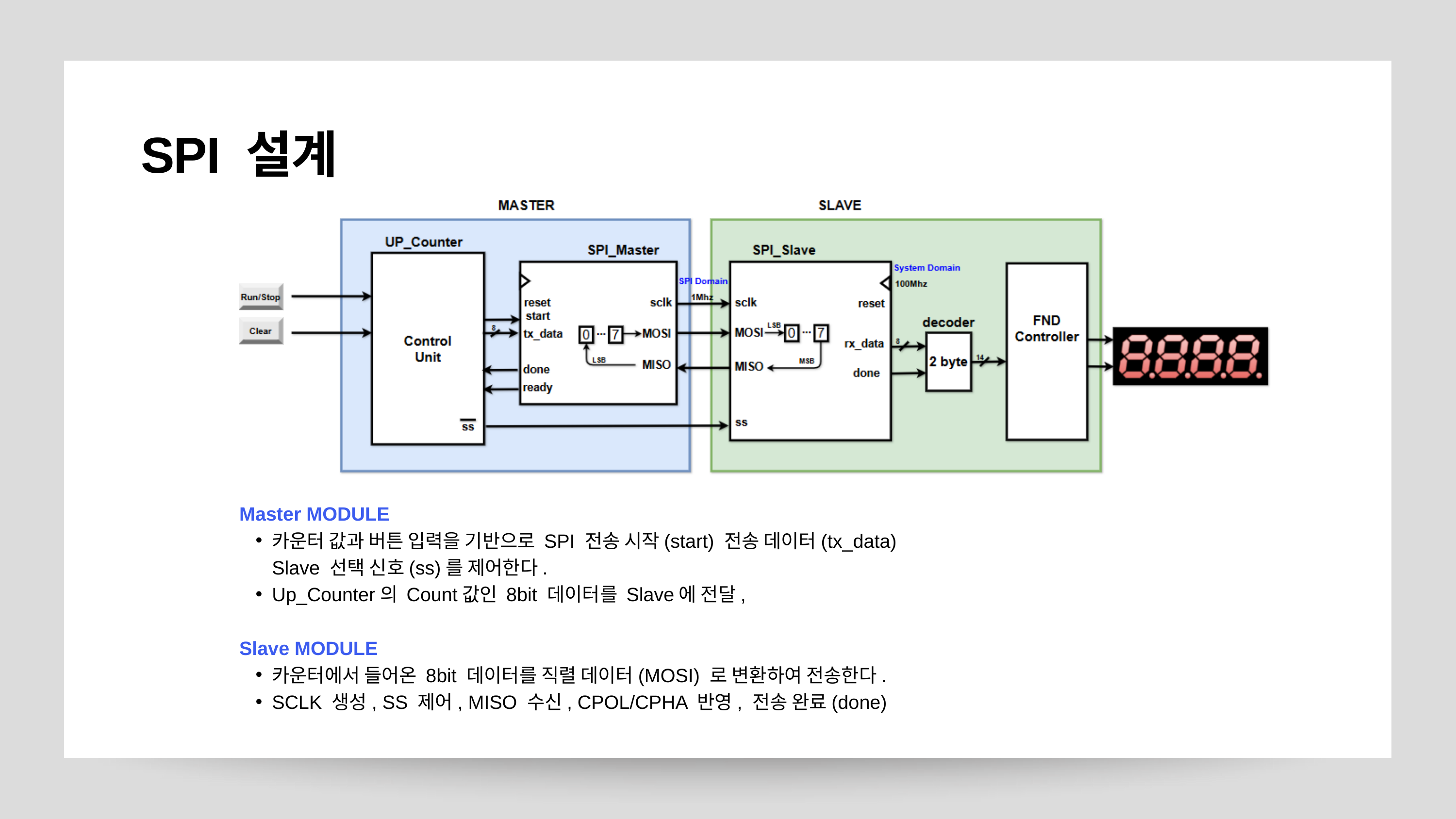

SPI 설계

Master MODULE
카운터 값과 버튼 입력을 기반으로 SPI 전송 시작(start) 전송 데이터(tx_data) Slave 선택 신호(ss)를 제어한다.
Up_Counter의 Count값인 8bit 데이터를 Slave에 전달,

Slave MODULE
카운터에서 들어온 8bit 데이터를 직렬 데이터(MOSI) 로 변환하여 전송한다.
SCLK 생성, SS 제어, MISO 수신, CPOL/CPHA 반영, 전송 완료(done)